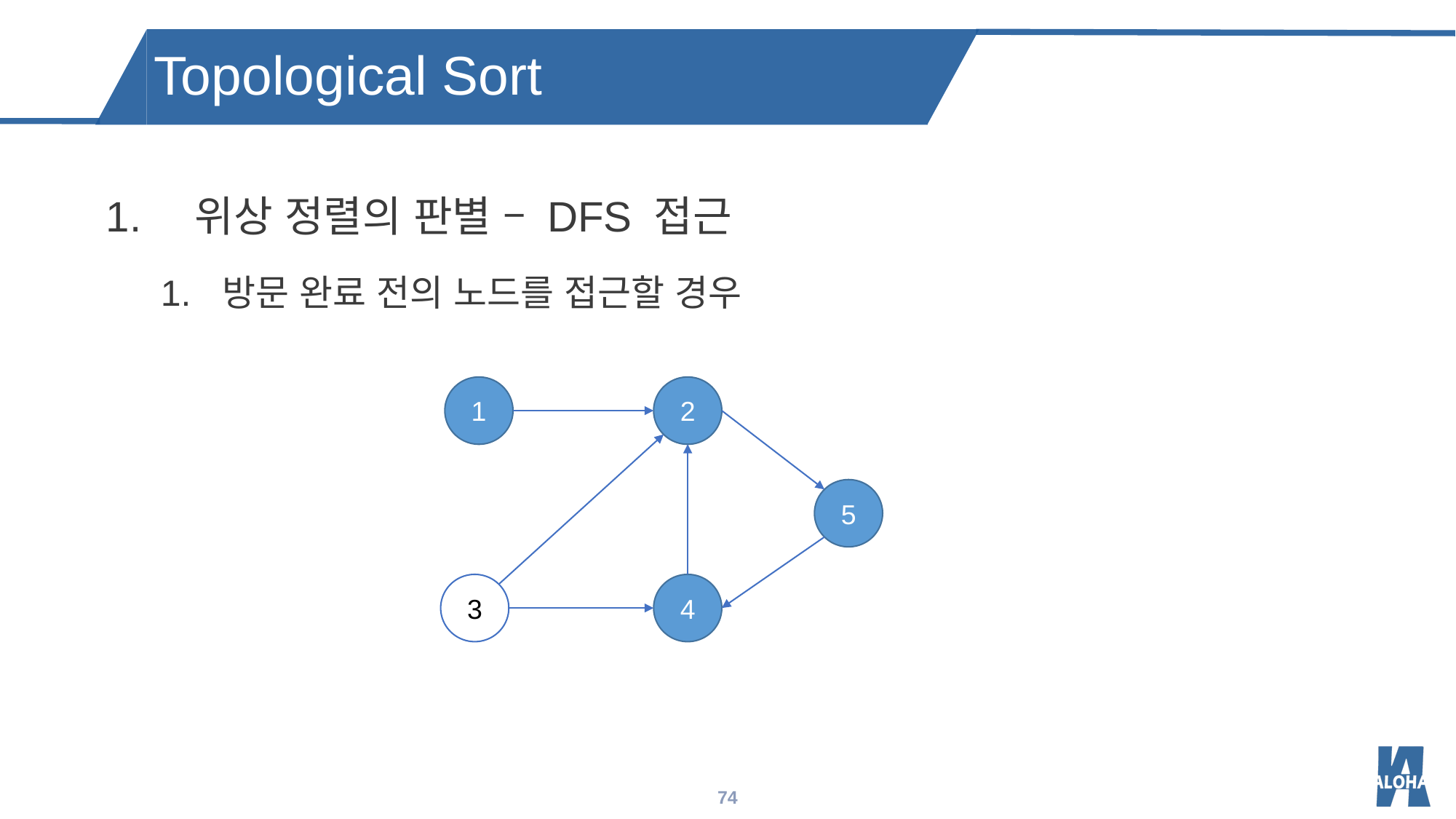

Topological Sort
위상 정렬의 판별 – DFS 접근
방문 완료 전의 노드를 접근할 경우
1
2
5
3
4
74